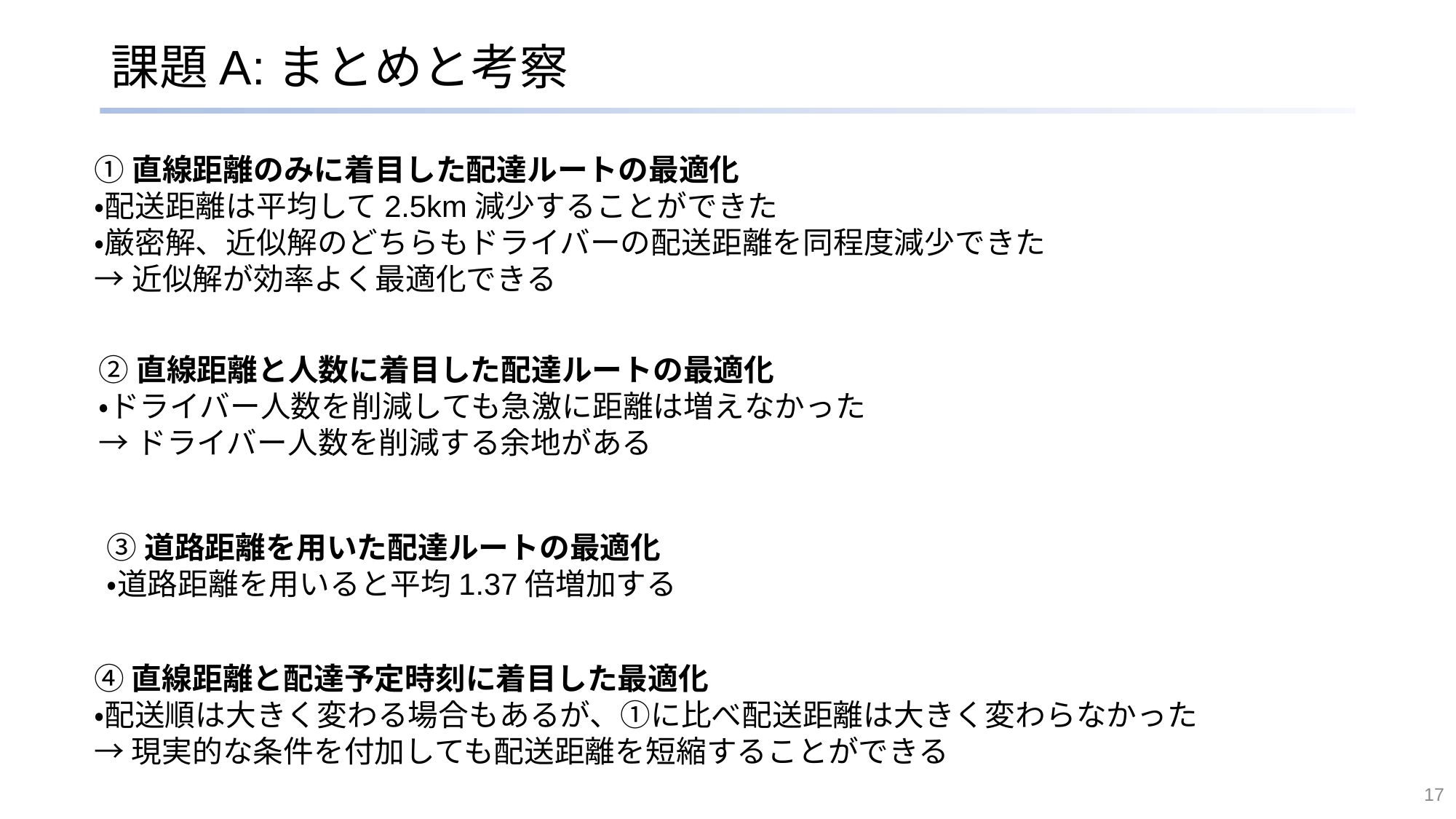

# 課題A:まとめと考察
①直線距離のみに着目した配達ルートの最適化
・配送距離は平均して2.5km減少することができた
・厳密解、近似解のどちらもドライバーの配送距離を同程度減少できた
→近似解が効率よく最適化できる
②直線距離と人数に着目した配達ルートの最適化
・ドライバー人数を削減しても急激に距離は増えなかった
→ドライバー人数を削減する余地がある

③道路距離を用いた配達ルートの最適化
・道路距離を用いると平均1.37倍増加する
④直線距離と配達予定時刻に着目した最適化
・配送順は大きく変わる場合もあるが、①に比べ配送距離は大きく変わらなかった
→現実的な条件を付加しても配送距離を短縮することができる
17